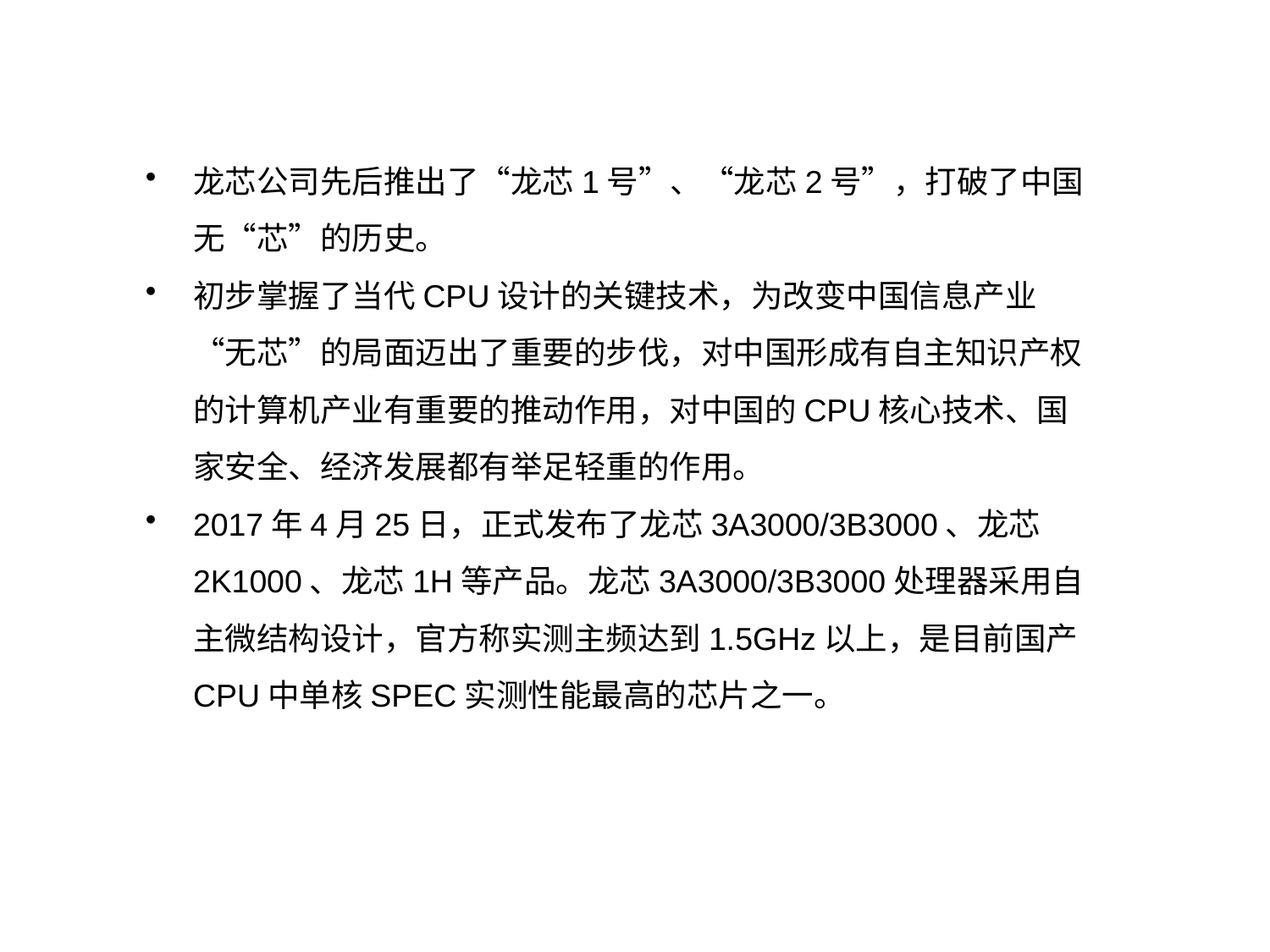

龙芯公司先后推出了“龙芯1号”、“龙芯2号”，打破了中国无“芯”的历史。
初步掌握了当代CPU设计的关键技术，为改变中国信息产业“无芯”的局面迈出了重要的步伐，对中国形成有自主知识产权的计算机产业有重要的推动作用，对中国的CPU核心技术、国家安全、经济发展都有举足轻重的作用。
2017年4月25日，正式发布了龙芯3A3000/3B3000、龙芯2K1000、龙芯1H等产品。龙芯3A3000/3B3000处理器采用自主微结构设计，官方称实测主频达到1.5GHz以上，是目前国产CPU中单核SPEC实测性能最高的芯片之一。